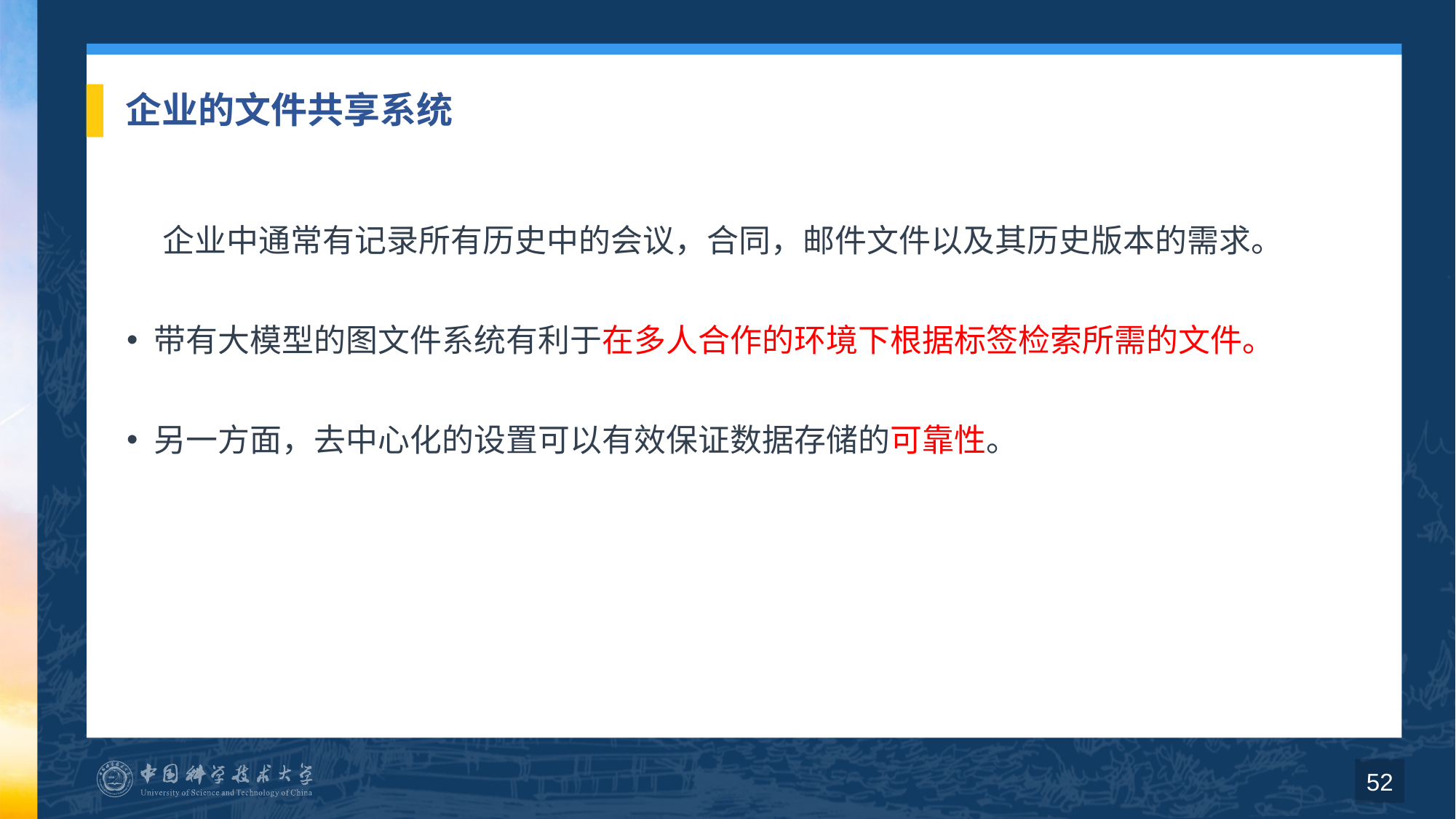

# 企业的文件共享系统

    企业中通常有记录所有历史中的会议，合同，邮件文件以及其历史版本的需求。

带有大模型的图文件系统有利于在多人合作的环境下根据标签检索所需的文件。

另一方面，去中心化的设置可以有效保证数据存储的可靠性。
52